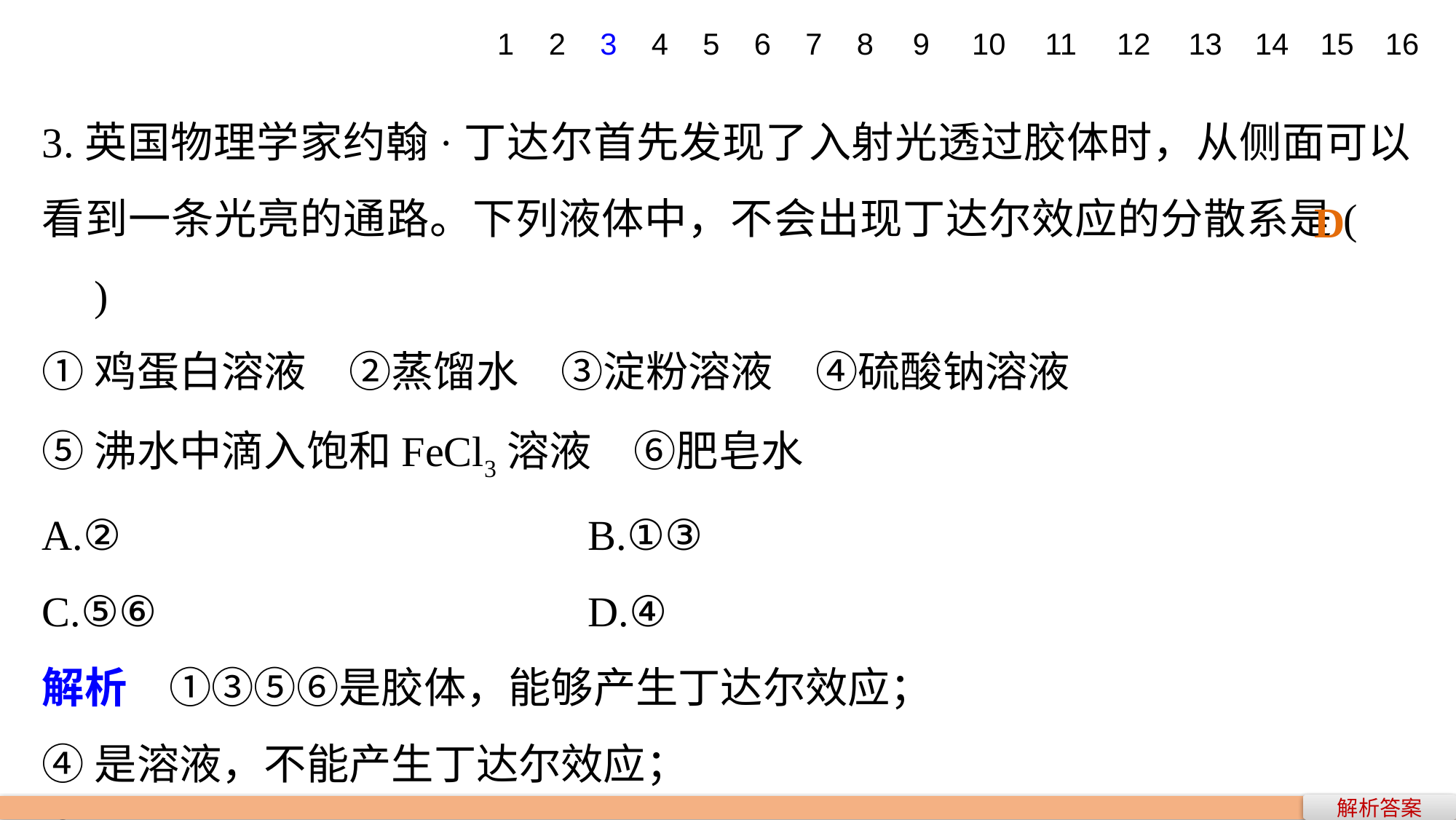

1
2
3
4
5
6
7
8
9
10
11
12
13
14
15
16
3.英国物理学家约翰·丁达尔首先发现了入射光透过胶体时，从侧面可以看到一条光亮的通路。下列液体中，不会出现丁达尔效应的分散系是(　　)
①鸡蛋白溶液　②蒸馏水　③淀粉溶液　④硫酸钠溶液
⑤沸水中滴入饱和FeCl3溶液　⑥肥皂水
A.②  				B.①③
C.⑤⑥  				D.④
解析　①③⑤⑥是胶体，能够产生丁达尔效应；
④是溶液，不能产生丁达尔效应；
②是纯净物，不是分散系。
D
解析答案